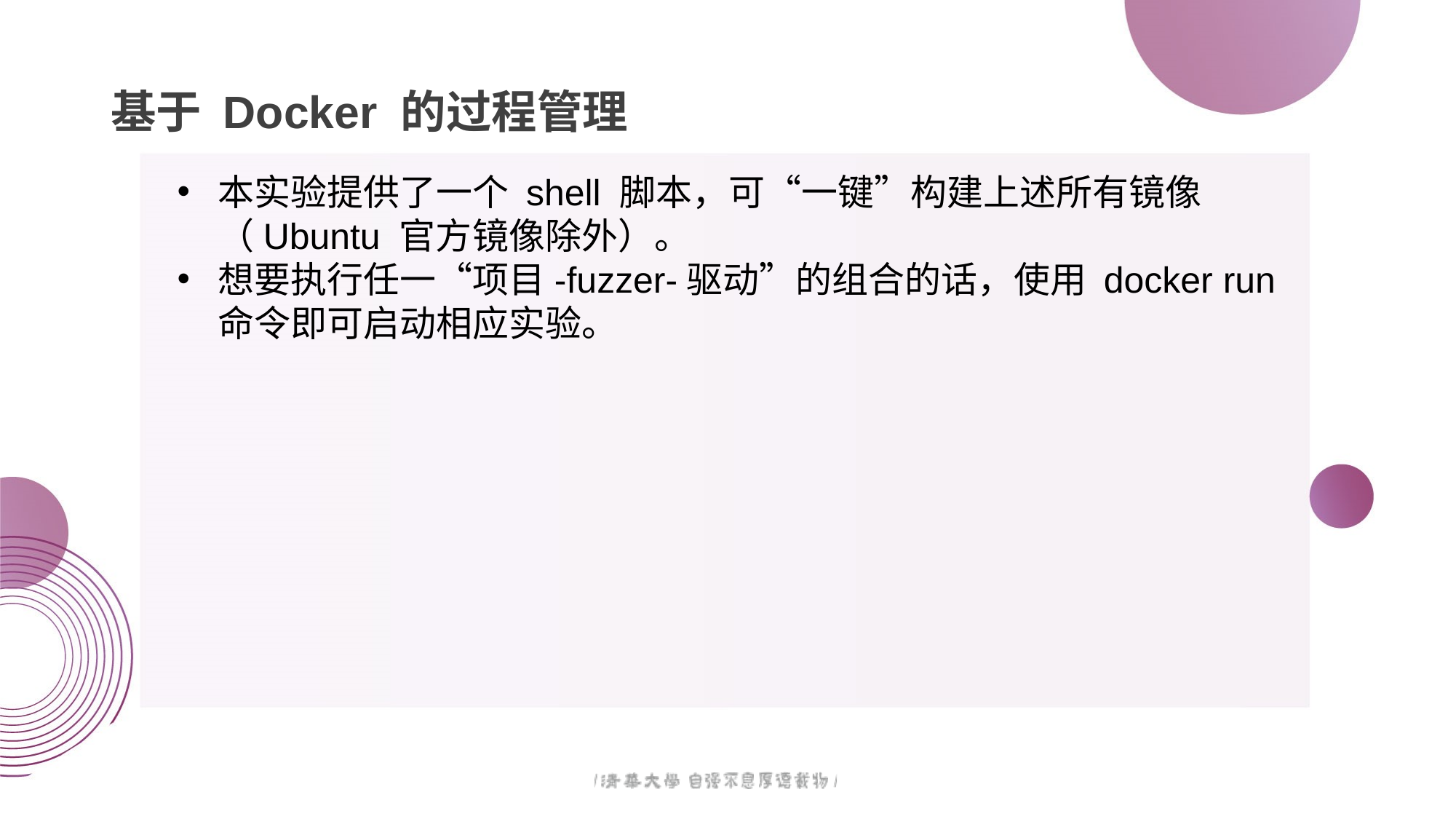

# 基于 Docker 的过程管理
本实验提供了一个 shell 脚本，可“一键”构建上述所有镜像（Ubuntu 官方镜像除外）。
想要执行任一“项目-fuzzer-驱动”的组合的话，使用 docker run 命令即可启动相应实验。